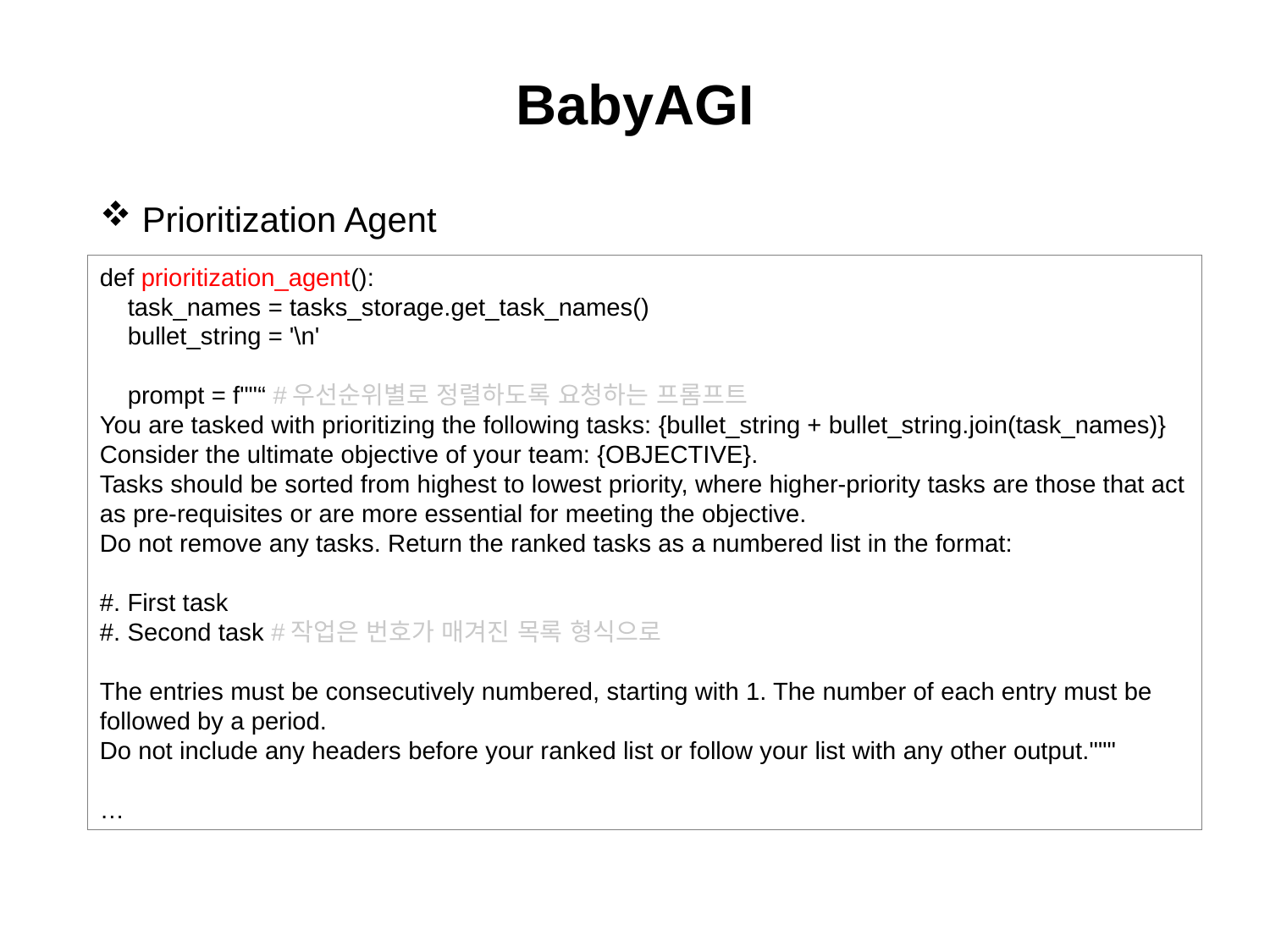

# BabyAGI
 Prioritization Agent
def prioritization_agent():
    task_names = tasks_storage.get_task_names()
    bullet_string = '\n'

    prompt = f""“ #우선순위별로 정렬하도록 요청하는 프롬프트
You are tasked with prioritizing the following tasks: {bullet_string + bullet_string.join(task_names)}
Consider the ultimate objective of your team: {OBJECTIVE}.
Tasks should be sorted from highest to lowest priority, where higher-priority tasks are those that act as pre-requisites or are more essential for meeting the objective.
Do not remove any tasks. Return the ranked tasks as a numbered list in the format:

#. First task
#. Second task #작업은 번호가 매겨진 목록 형식으로

The entries must be consecutively numbered, starting with 1. The number of each entry must be followed by a period.
Do not include any headers before your ranked list or follow your list with any other output."""

…